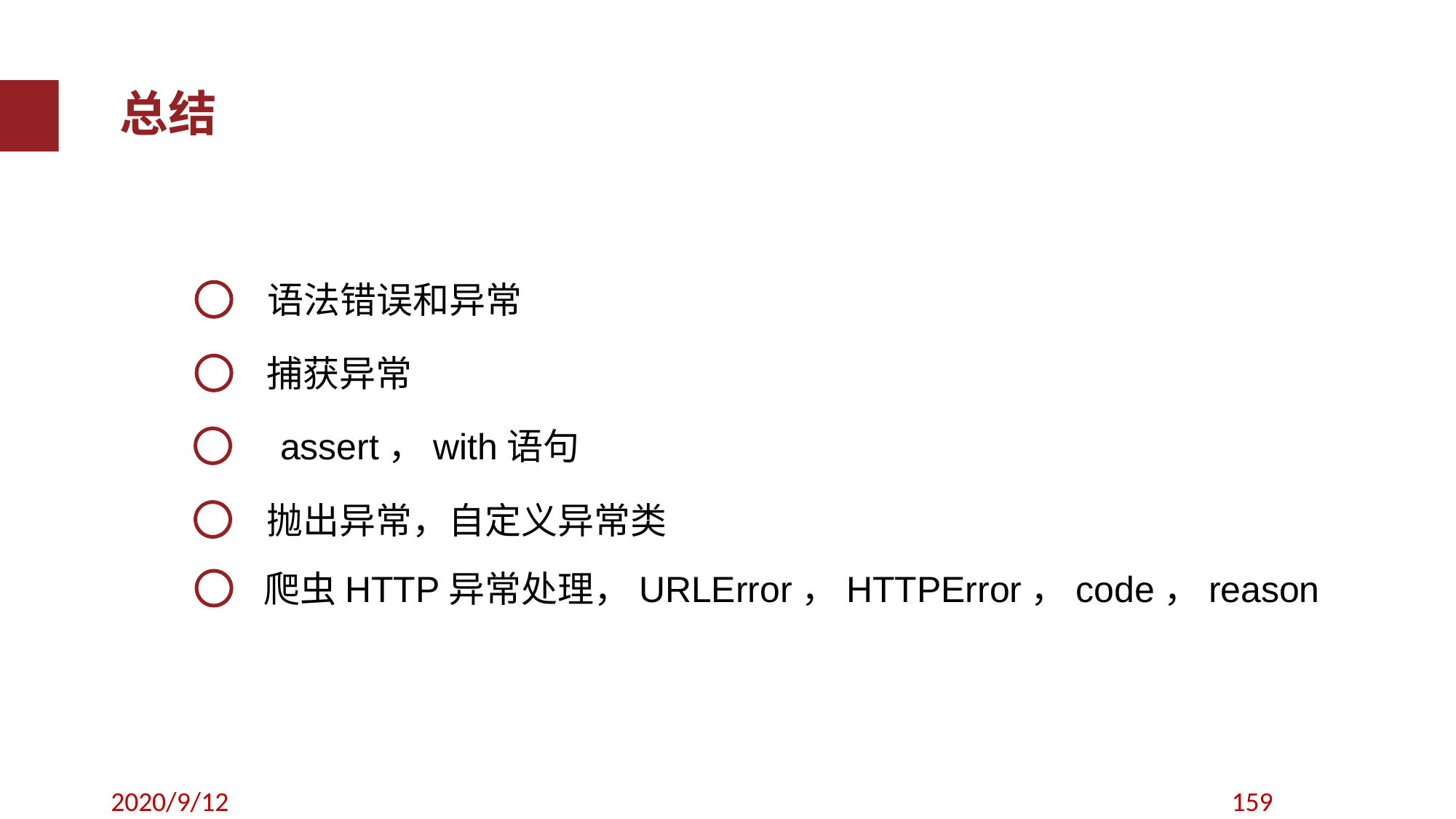

总结

语法错误和异常

捕获异常

assert，with语句

抛出异常，自定义异常类

爬虫HTTP异常处理，URLError，HTTPError，code，reason

2020/9/12
159